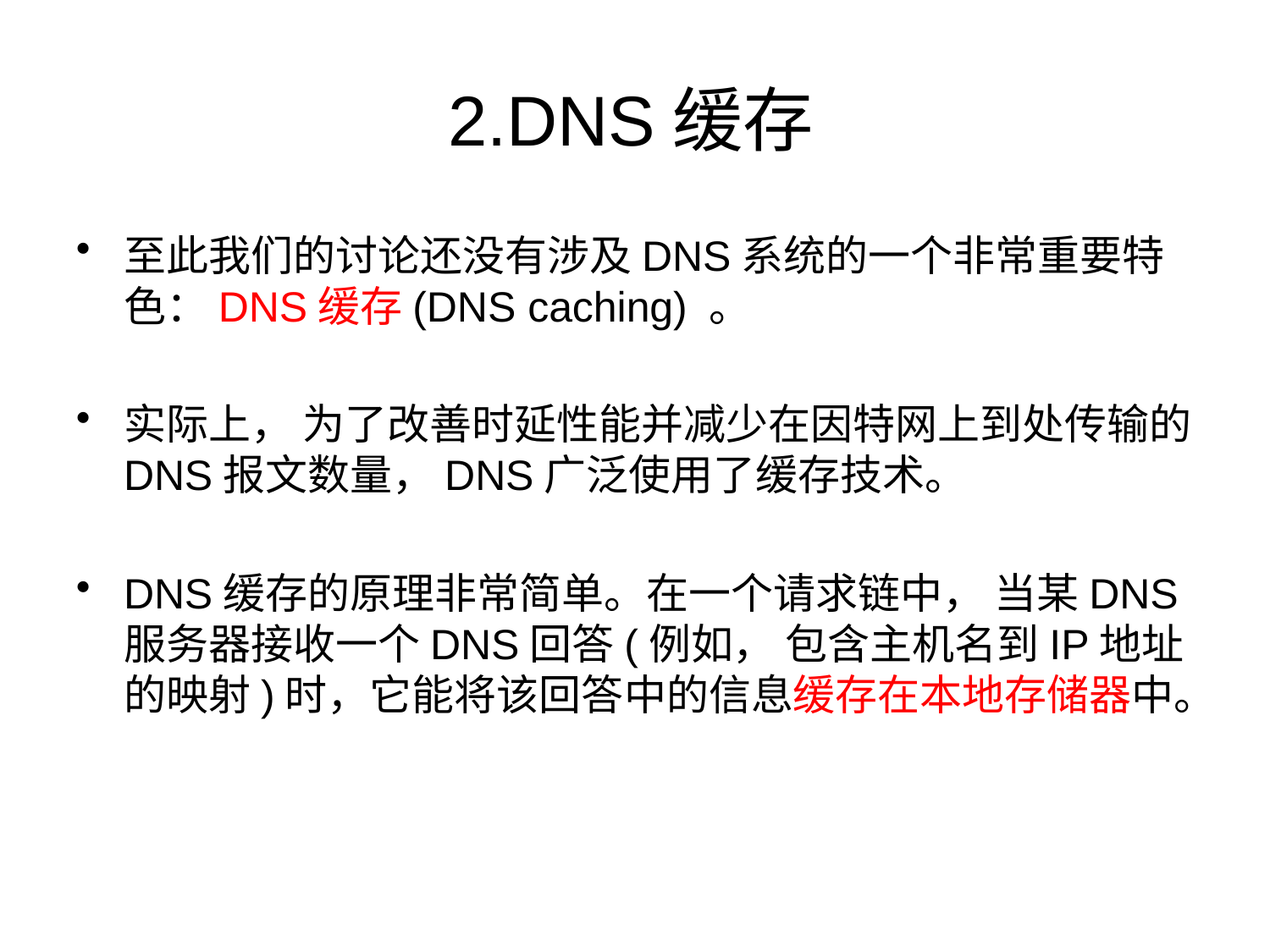

# 2.DNS缓存
至此我们的讨论还没有涉及DNS系统的一个非常重要特色：DNS缓存(DNS caching) 。

实际上， 为了改善时延性能并减少在因特网上到处传输的DNS报文数量，DNS广泛使用了缓存技术。

DNS缓存的原理非常简单。在一个请求链中， 当某DNS服务器接收一个DNS回答(例如， 包含主机名到IP地址的映射)时，它能将该回答中的信息缓存在本地存储器中。